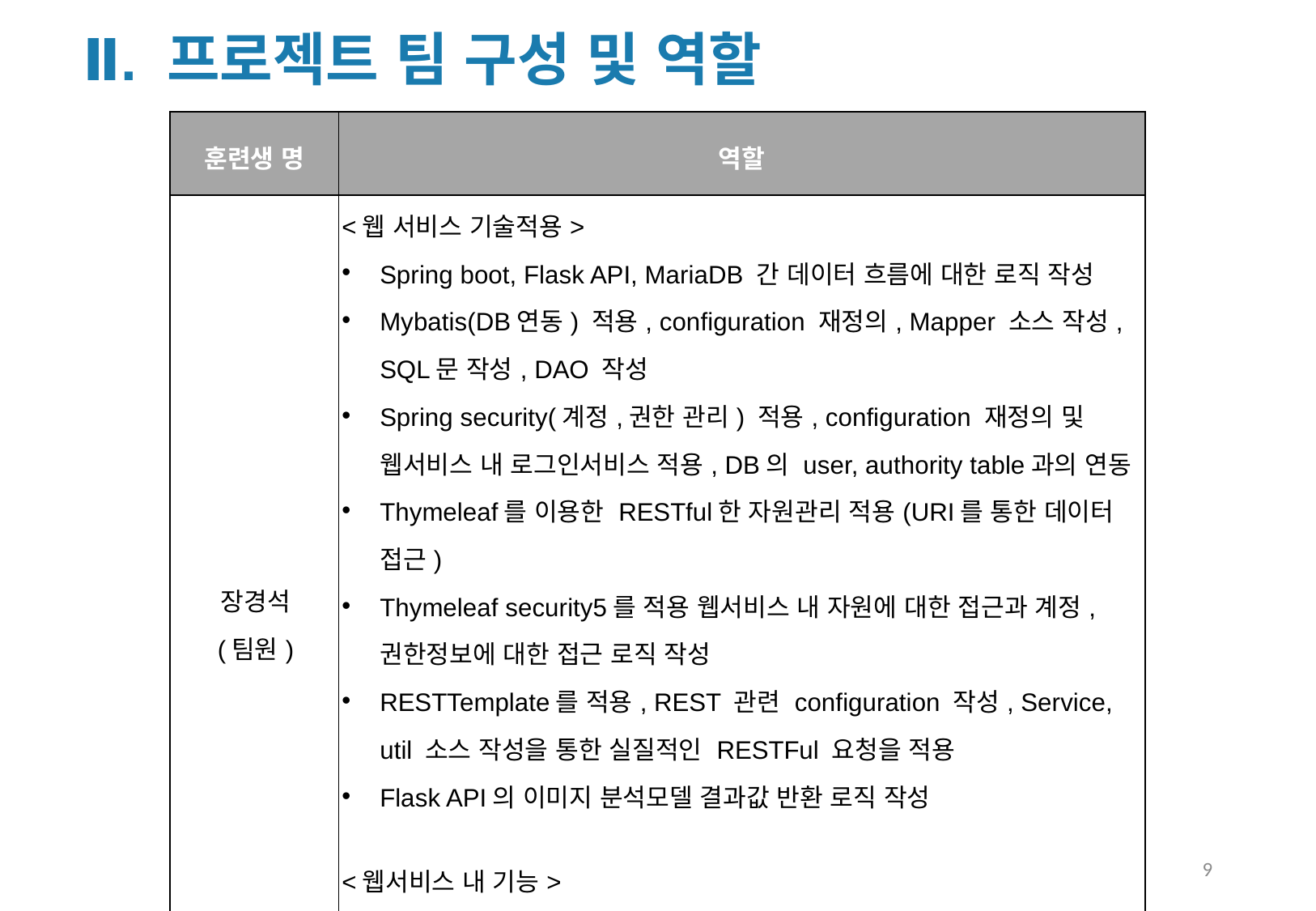

Ⅱ. 프로젝트 팀 구성 및 역할
| 훈련생 명 | 역할 |
| --- | --- |
| 장경석 (팀원) | <웹 서비스 기술적용> Spring boot, Flask API, MariaDB 간 데이터 흐름에 대한 로직 작성 Mybatis(DB연동) 적용, configuration 재정의, Mapper 소스 작성, SQL문 작성, DAO 작성 Spring security(계정,권한 관리) 적용, configuration 재정의 및 웹서비스 내 로그인서비스 적용, DB의 user, authority table과의 연동 Thymeleaf를 이용한 RESTful한 자원관리 적용(URI를 통한 데이터 접근) Thymeleaf security5를 적용 웹서비스 내 자원에 대한 접근과 계정, 권한정보에 대한 접근 로직 작성 RESTTemplate를 적용, REST 관련 configuration 작성, Service, util 소스 작성을 통한 실질적인 RESTFul 요청을 적용 Flask API의 이미지 분석모델 결과값 반환 로직 작성 <웹서비스 내 기능> 이미지 Detection (Flask API에 RESTful 접근) 로그인 (DB연동, Spring Security 적용) 검색 (DB연동, Pathvariable경로를 통한 검색) |
9